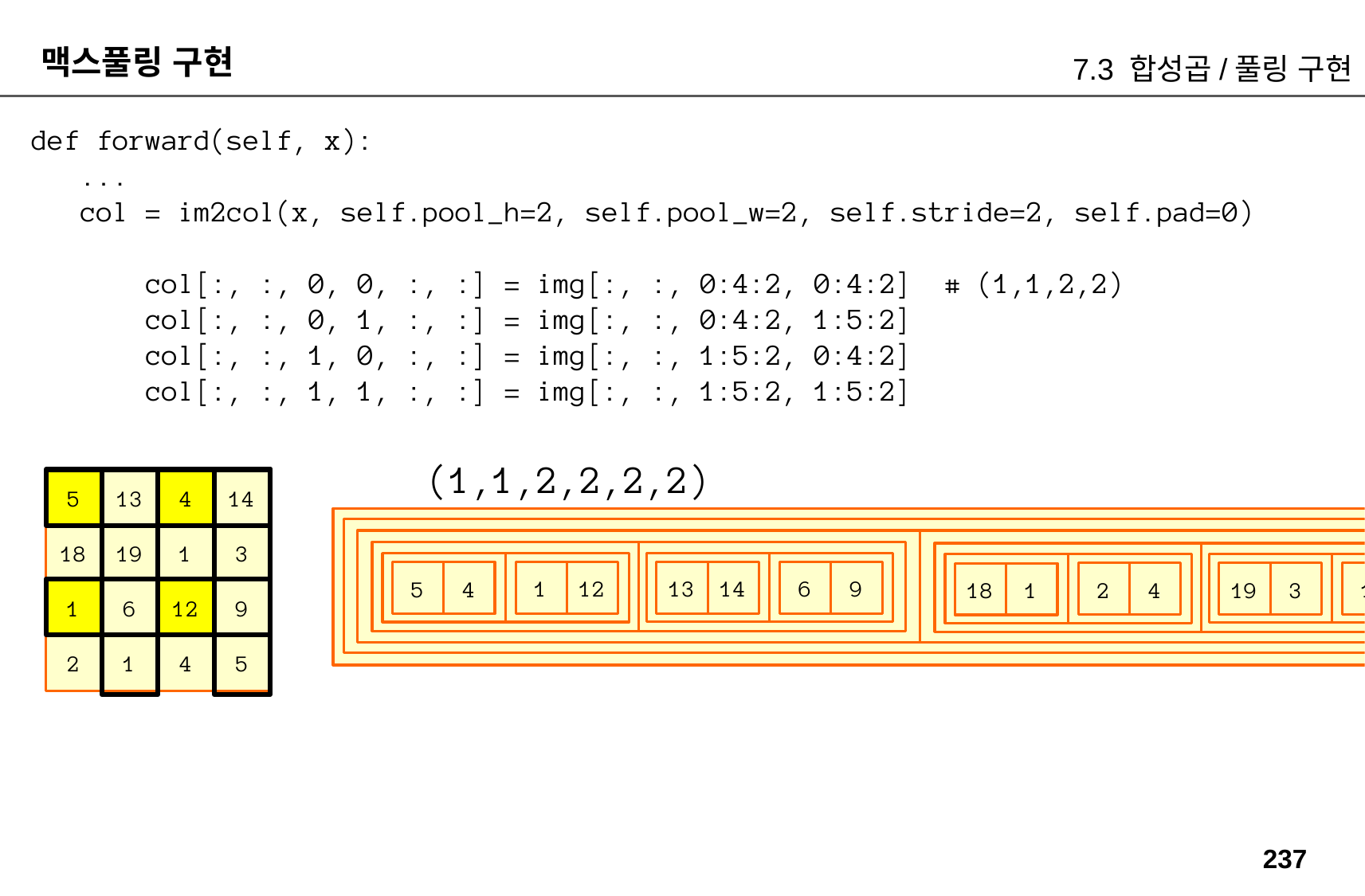

맥스풀링 구현
7.3 합성곱/풀링 구현
     def forward(self, x):
        ...
        col = im2col(x, self.pool_h=2, self.pool_w=2, self.stride=2, self.pad=0)

            col[:, :, 0, 0, :, :] = img[:, :, 0:4:2, 0:4:2]  # (1,1,2,2)
            col[:, :, 0, 1, :, :] = img[:, :, 0:4:2, 1:5:2]
            col[:, :, 1, 0, :, :] = img[:, :, 1:5:2, 0:4:2]
            col[:, :, 1, 1, :, :] = img[:, :, 1:5:2, 1:5:2]
(1,1,2,2,2,2)

5
13
4
14
18
19
1
3
1
6
12
9
2
1
4
5

6
9
1
12
13
14
5
4
1
5
2
4
19
3
18
1